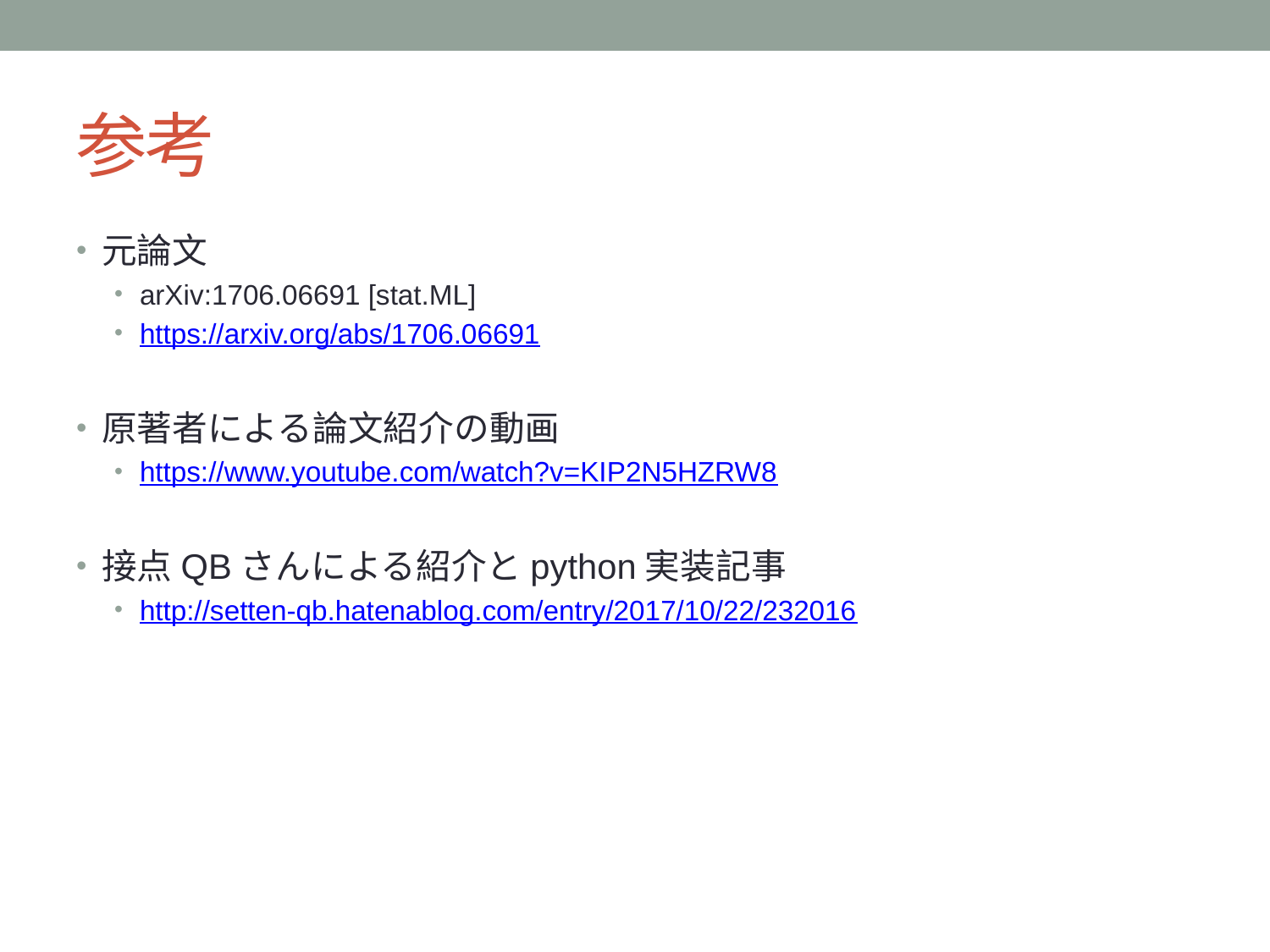

# 参考
元論文
arXiv:1706.06691 [stat.ML]
https://arxiv.org/abs/1706.06691

原著者による論文紹介の動画
https://www.youtube.com/watch?v=KIP2N5HZRW8

接点QBさんによる紹介とpython実装記事
http://setten-qb.hatenablog.com/entry/2017/10/22/232016